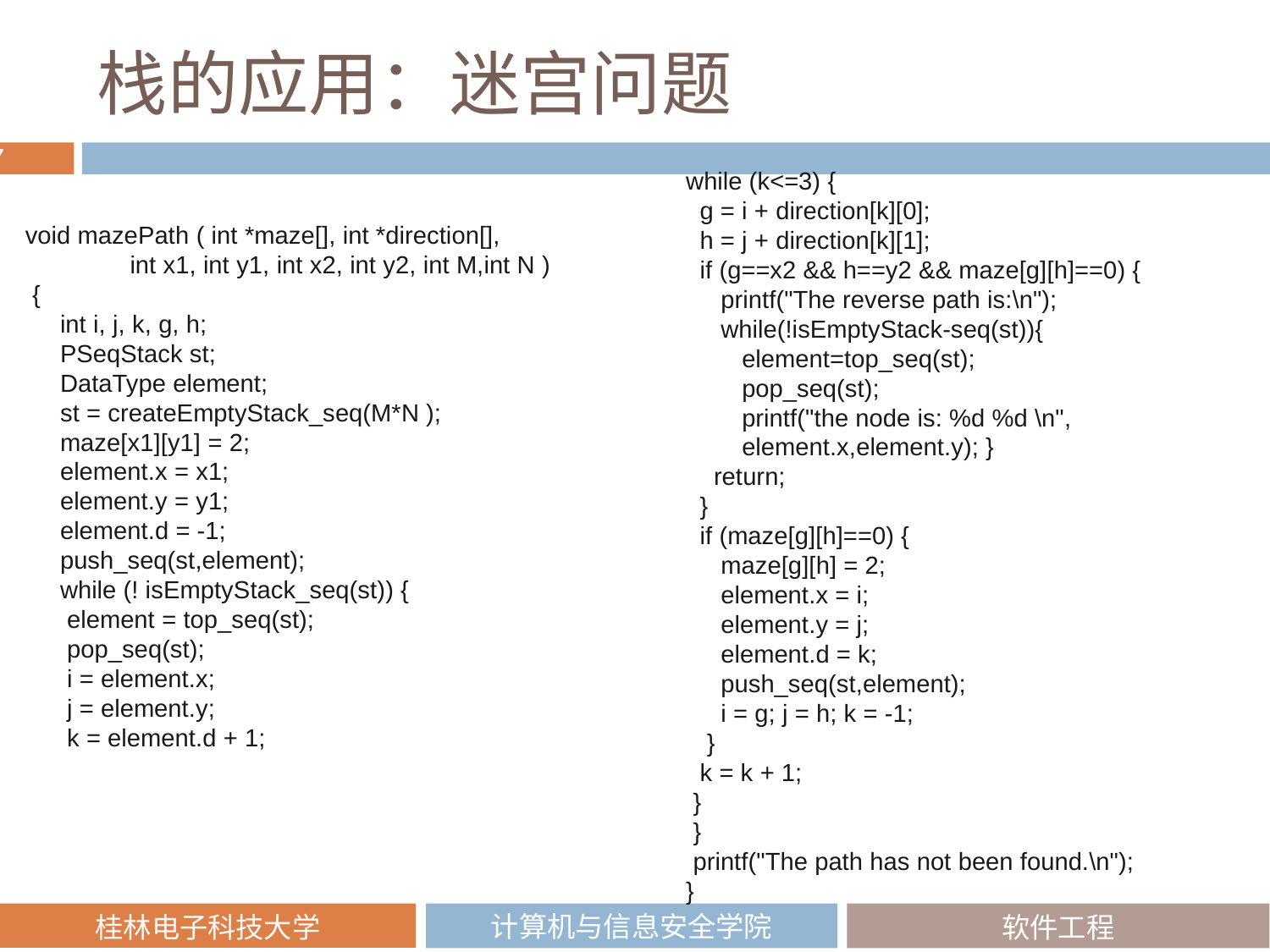

# 栈的应用：迷宫问题

while (k<=3) {
  g = i + direction[k][0];
  h = j + direction[k][1];
  if (g==x2 && h==y2 && maze[g][h]==0) {
     printf("The reverse path is:\n");
     while(!isEmptyStack-seq(st)){
        element=top_seq(st);
        pop_seq(st);
        printf("the node is: %d %d \n",
        element.x,element.y); }
    return;
  }
  if (maze[g][h]==0) {
     maze[g][h] = 2;
     element.x = i;
     element.y = j;
     element.d = k;
     push_seq(st,element);
     i = g; j = h; k = -1;
   }
  k = k + 1;
 }
 }
 printf("The path has not been found.\n");
}

void mazePath ( int *maze[], int *direction[],
               int x1, int y1, int x2, int y2, int M,int N )
 {
     int i, j, k, g, h;
     PSeqStack st;
     DataType element;
     st = createEmptyStack_seq(M*N );
     maze[x1][y1] = 2;
     element.x = x1;
     element.y = y1;
     element.d = -1;
     push_seq(st,element);
     while (! isEmptyStack_seq(st)) {
      element = top_seq(st);
      pop_seq(st);
      i = element.x;
      j = element.y;
      k = element.d + 1;